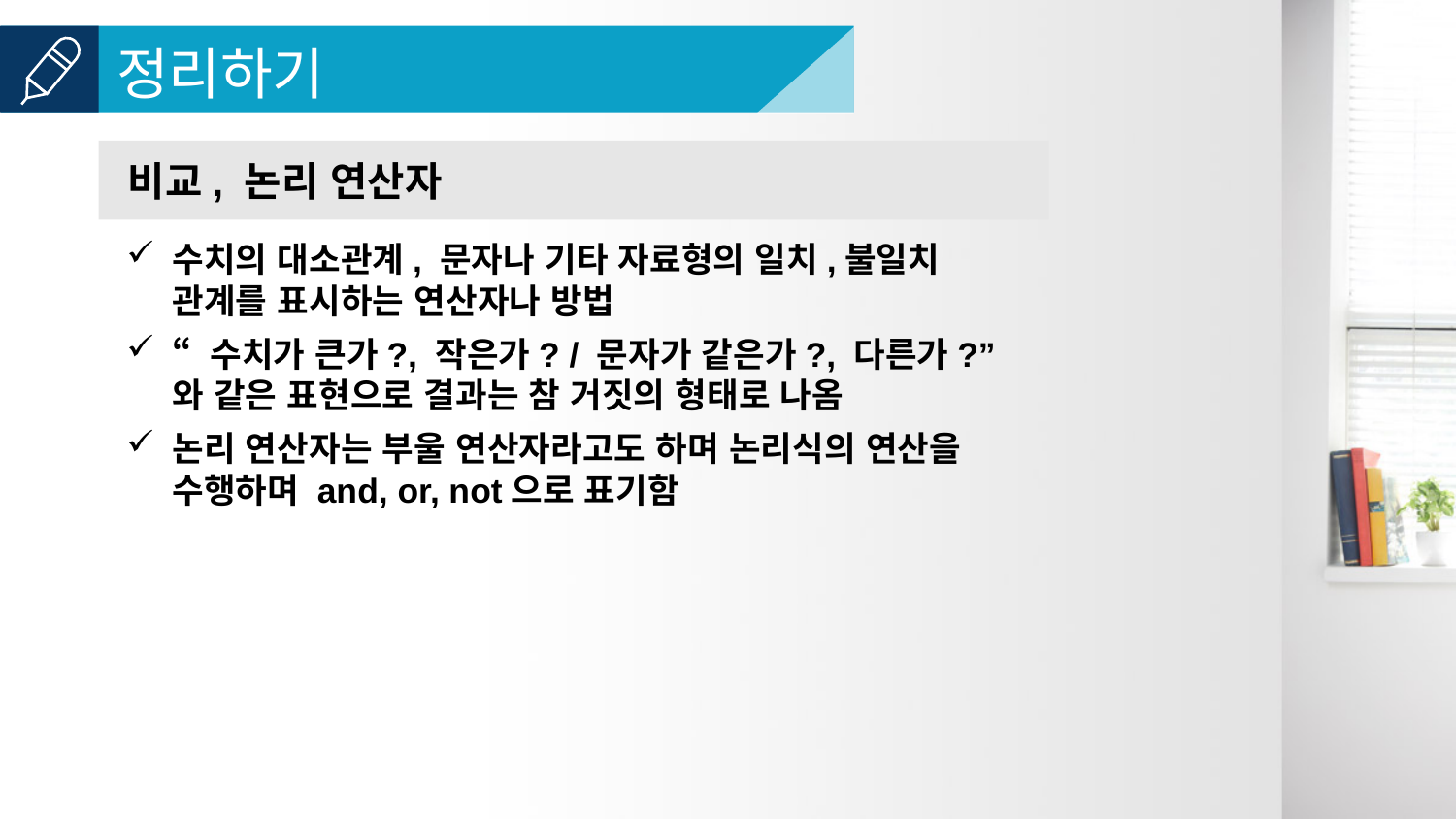

비교, 논리 연산자
수치의 대소관계, 문자나 기타 자료형의 일치,불일치 관계를 표시하는 연산자나 방법
“ 수치가 큰가?, 작은가? / 문자가 같은가?, 다른가?” 와 같은 표현으로 결과는 참 거짓의 형태로 나옴
논리 연산자는 부울 연산자라고도 하며 논리식의 연산을 수행하며 and, or, not으로 표기함